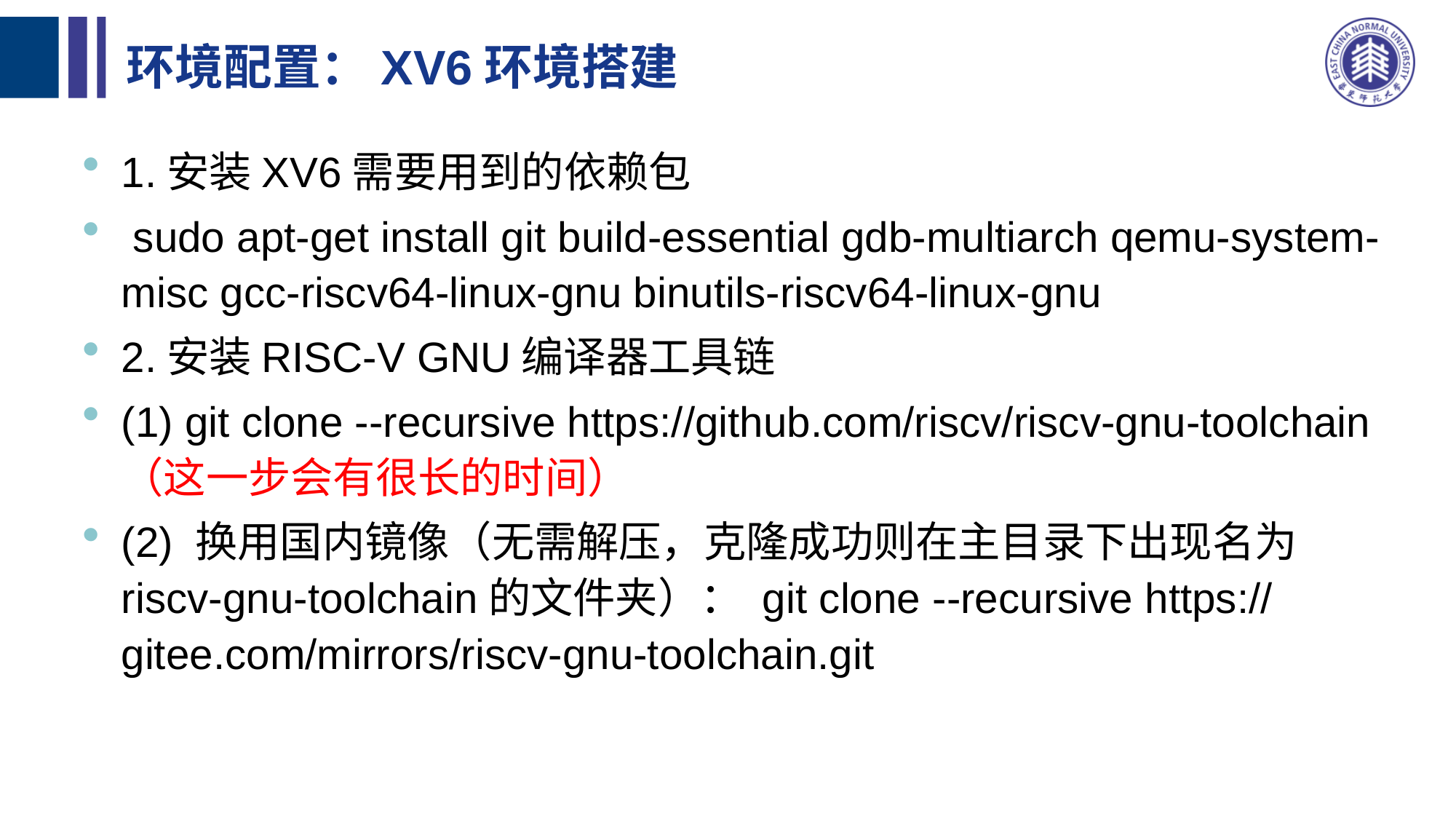

# 环境配置：XV6环境搭建
1.安装XV6需要用到的依赖包
 sudo apt-get install git build-essential gdb-multiarch qemu-system-misc gcc-riscv64-linux-gnu binutils-riscv64-linux-gnu
2.安装RISC-V GNU编译器工具链
(1) git clone --recursive https://github.com/riscv/riscv-gnu-toolchain （这一步会有很长的时间）
(2) 换用国内镜像（无需解压，克隆成功则在主目录下出现名为riscv-gnu-toolchain的文件夹）： git clone --recursive https://gitee.com/mirrors/riscv-gnu-toolchain.git